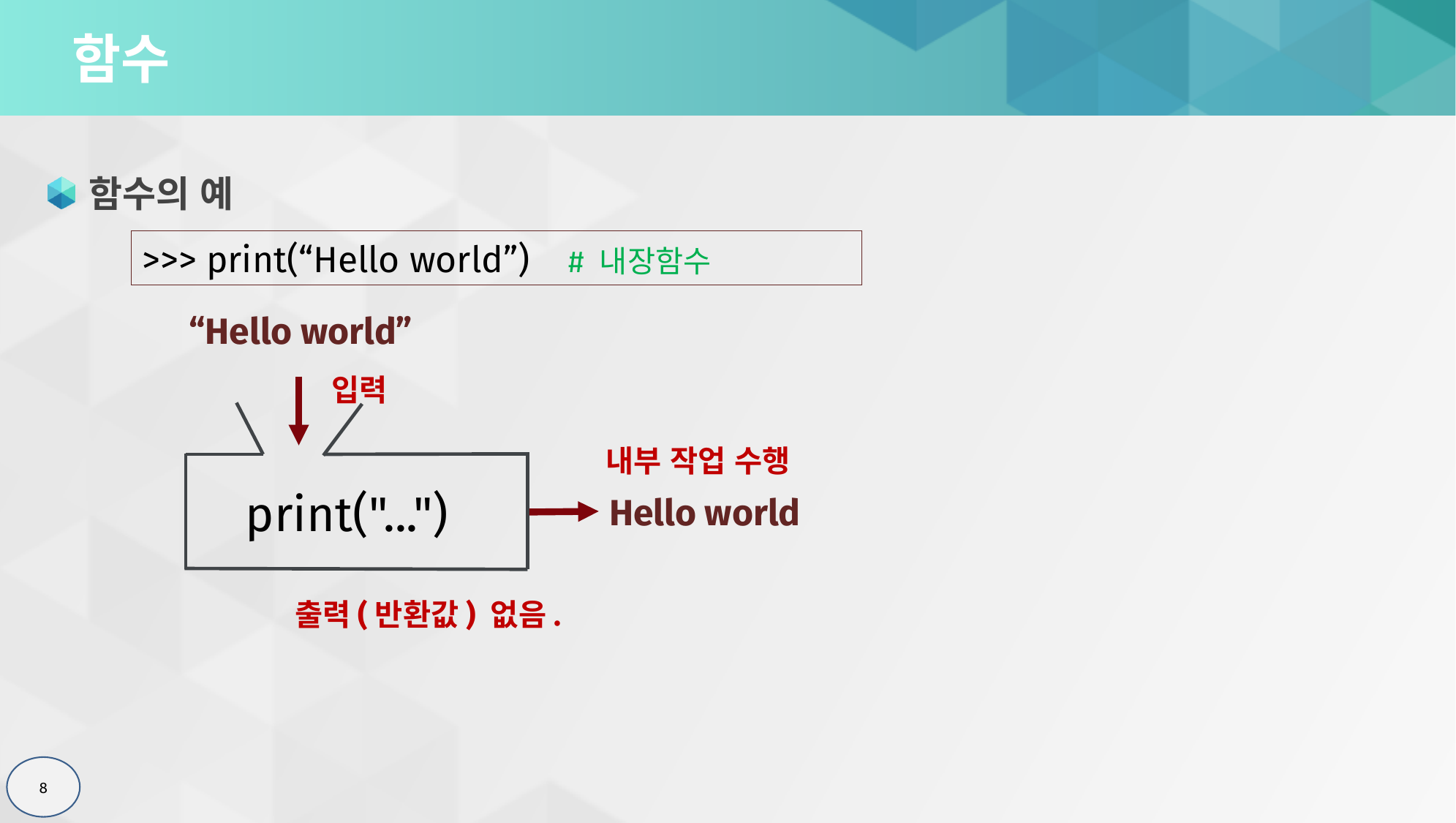

# 함수
함수의 예
>>> print(“Hello world”)    # 내장함수
“Hello world”
입력
print("...")
출력(반환값) 없음.
내부 작업 수행
Hello world